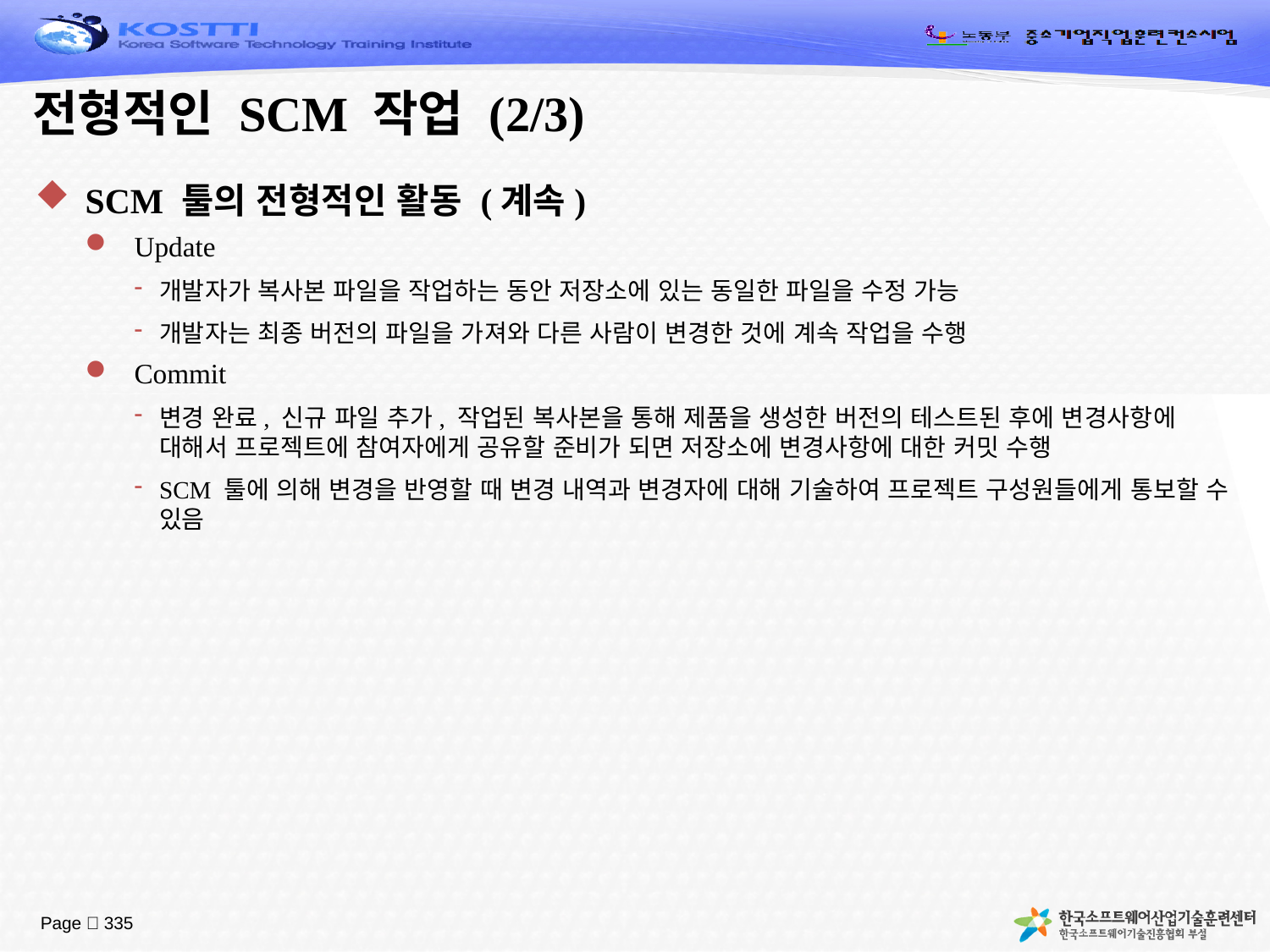

# 전형적인 SCM 작업 (2/3)
SCM 툴의 전형적인 활동 (계속)
Update
개발자가 복사본 파일을 작업하는 동안 저장소에 있는 동일한 파일을 수정 가능
개발자는 최종 버전의 파일을 가져와 다른 사람이 변경한 것에 계속 작업을 수행
Commit
변경 완료, 신규 파일 추가, 작업된 복사본을 통해 제품을 생성한 버전의 테스트된 후에 변경사항에 대해서 프로젝트에 참여자에게 공유할 준비가 되면 저장소에 변경사항에 대한 커밋 수행
SCM 툴에 의해 변경을 반영할 때 변경 내역과 변경자에 대해 기술하여 프로젝트 구성원들에게 통보할 수 있음